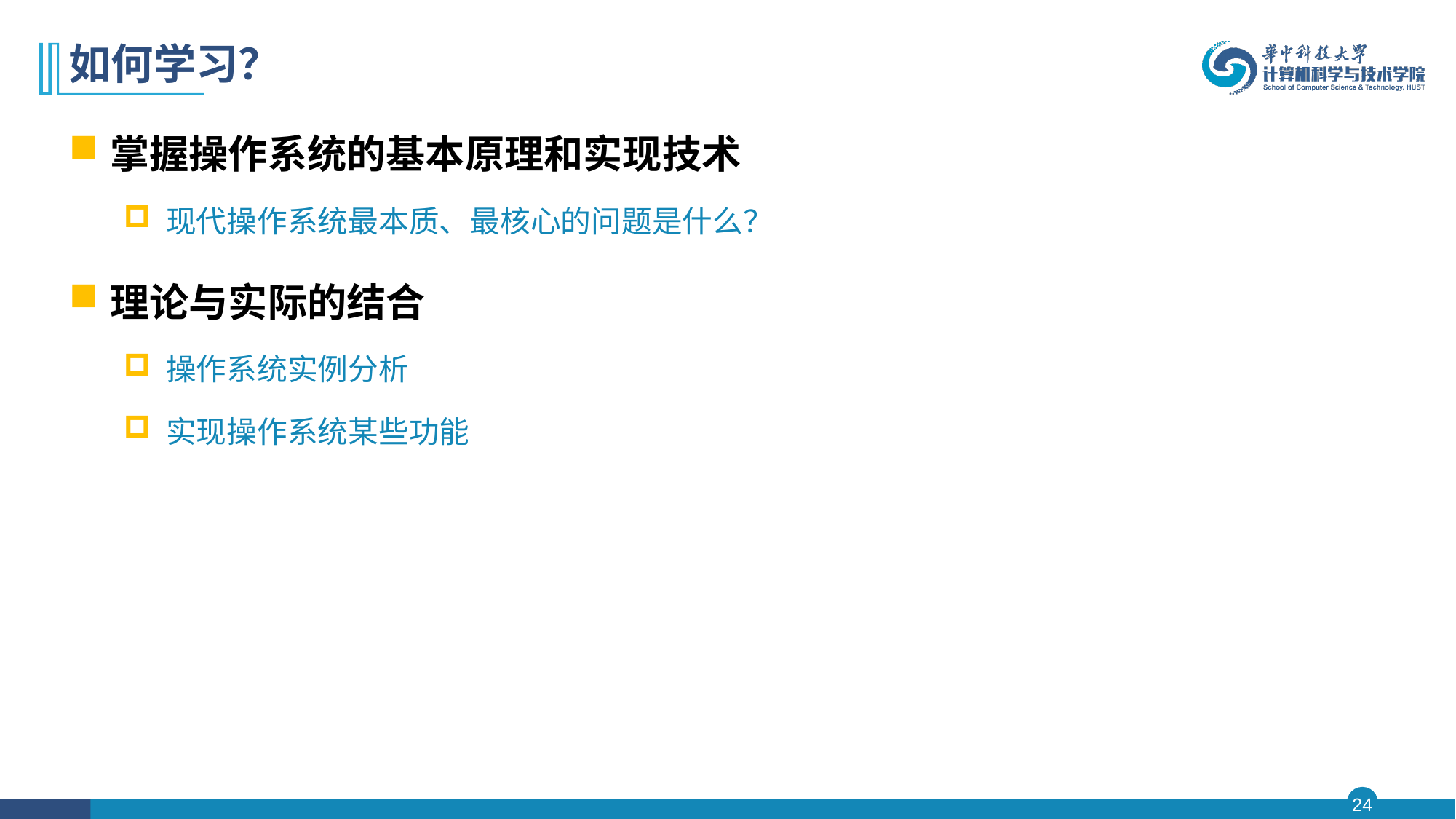

# 如何学习？
掌握操作系统的基本原理和实现技术
现代操作系统最本质、最核心的问题是什么？
理论与实际的结合
操作系统实例分析
实现操作系统某些功能